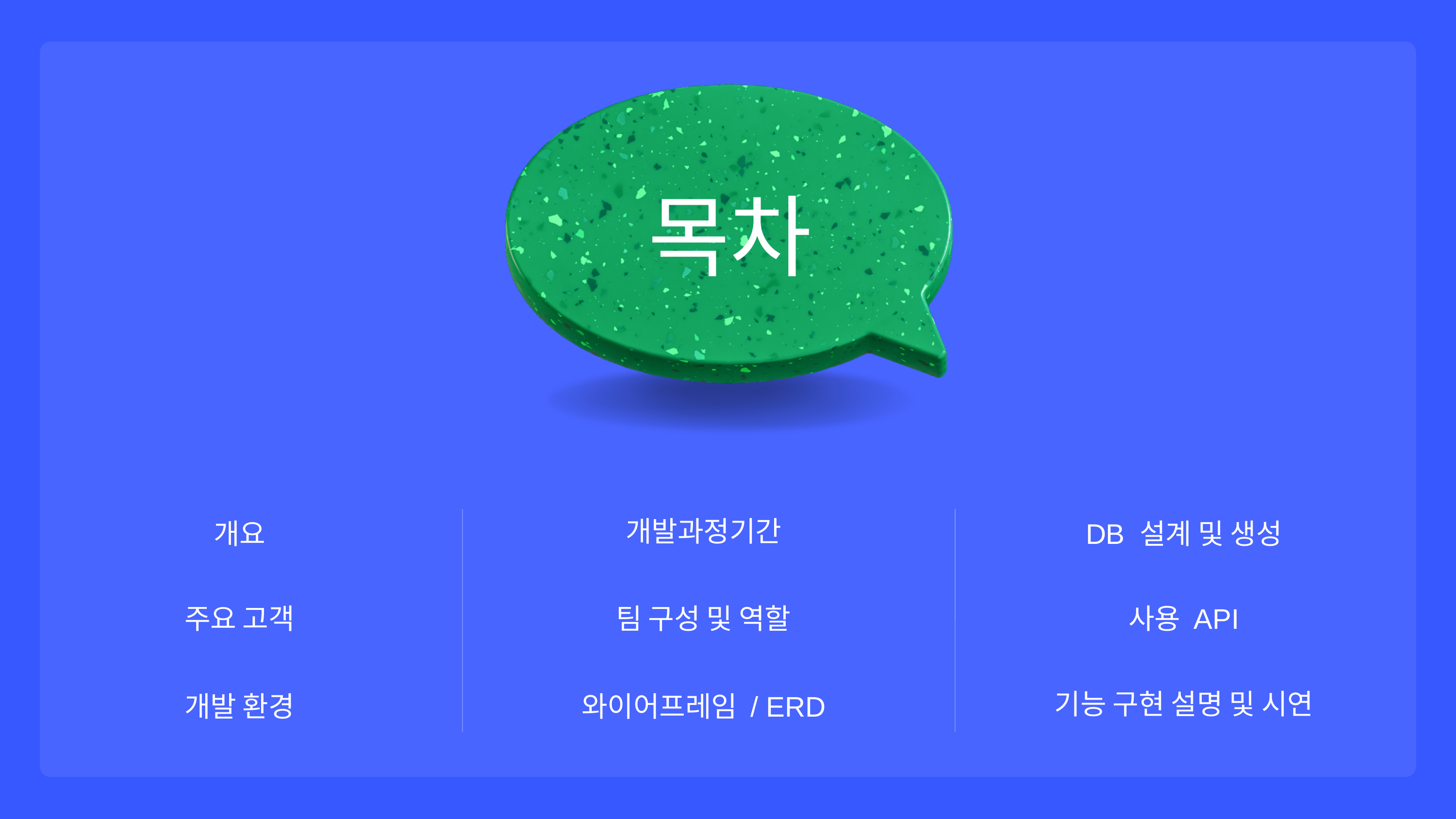

목차

개발과정기간

개요
DB 설계 및 생성
주요 고객
팀 구성 및 역할
사용 API
기능 구현 설명 및 시연
개발 환경
와이어프레임 / ERD